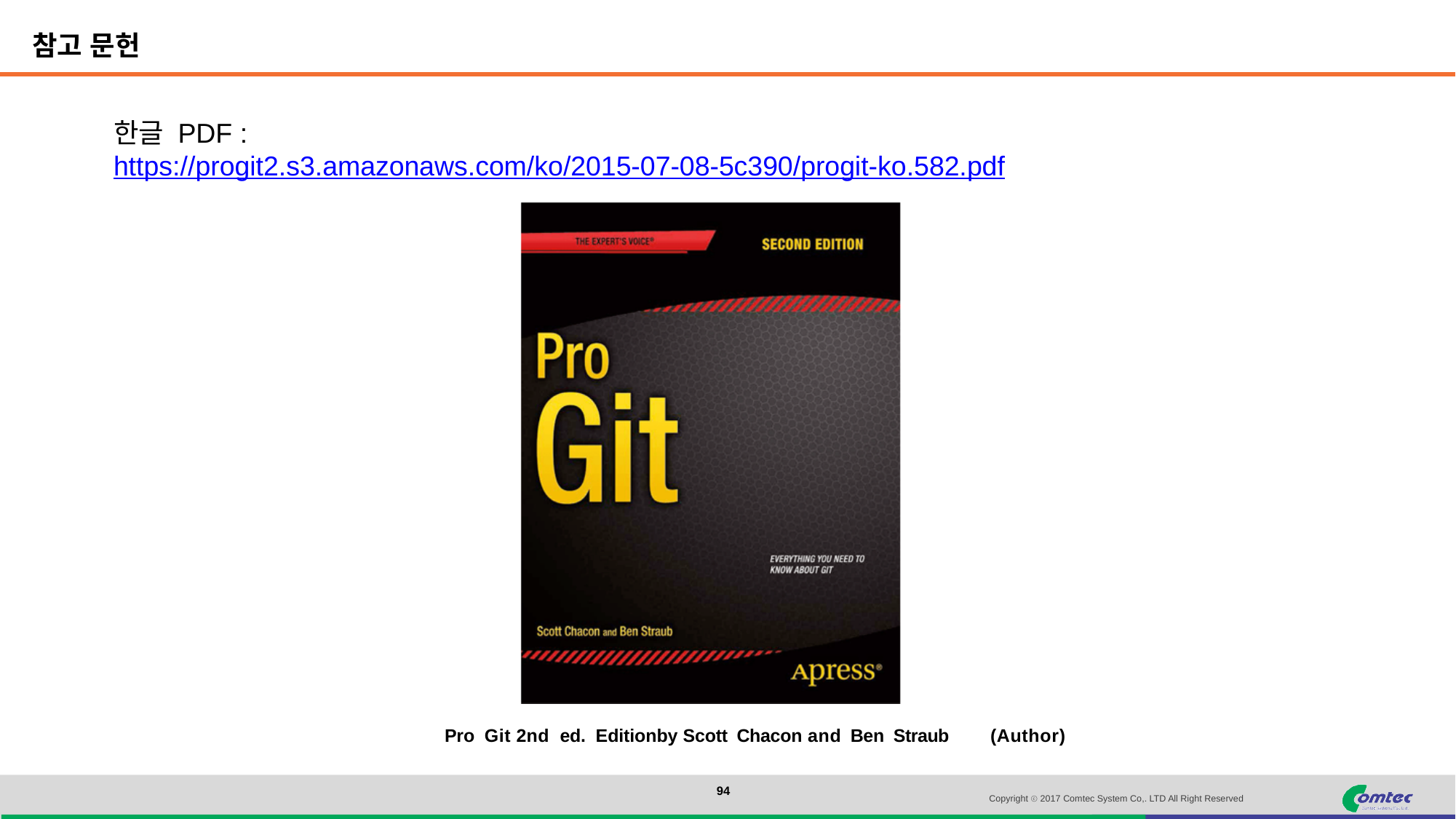

참고 문헌

한글 PDF :
https://progit2.s3.amazonaws.com/ko/2015-07-08-5c390/progit-ko.582.pdf

Pro  Git 2nd  ed.  Editionby Scott Chacon and Ben Straub	(Author)